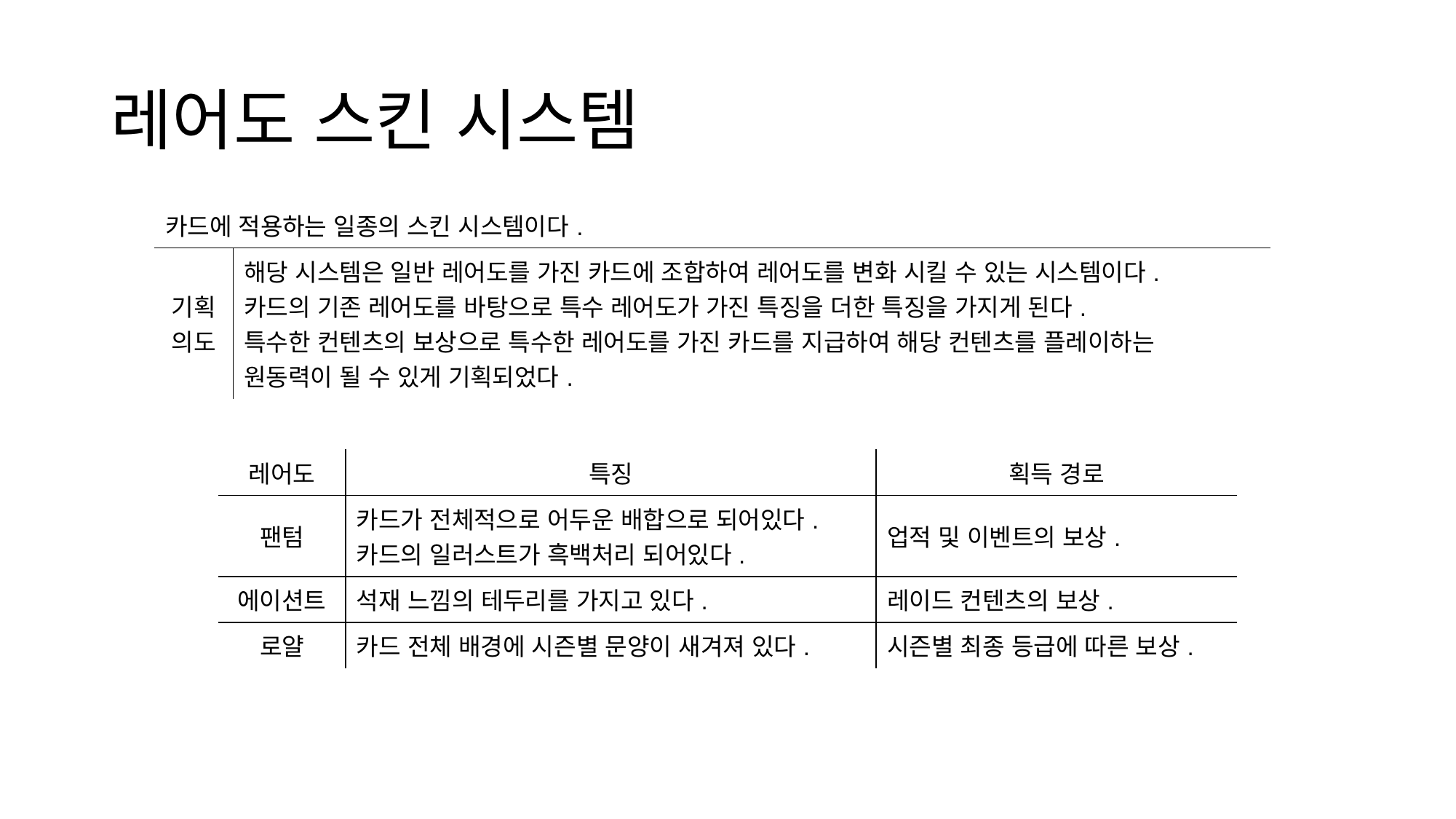

# 레어도 스킨 시스템
| 카드에 적용하는 일종의 스킨 시스템이다. |  |
| --- | --- |
| 기획 의도 | 해당 시스템은 일반 레어도를 가진 카드에 조합하여 레어도를 변화 시킬 수 있는 시스템이다. 카드의 기존 레어도를 바탕으로 특수 레어도가 가진 특징을 더한 특징을 가지게 된다. 특수한 컨텐츠의 보상으로 특수한 레어도를 가진 카드를 지급하여 해당 컨텐츠를 플레이하는 원동력이 될 수 있게 기획되었다. |
| 레어도 | 특징 | 획득 경로 |
| --- | --- | --- |
| 팬텀 | 카드가 전체적으로 어두운 배합으로 되어있다. 카드의 일러스트가 흑백처리 되어있다. | 업적 및 이벤트의 보상. |
| 에이션트 | 석재 느낌의 테두리를 가지고 있다. | 레이드 컨텐츠의 보상. |
| 로얄 | 카드 전체 배경에 시즌별 문양이 새겨져 있다. | 시즌별 최종 등급에 따른 보상. |